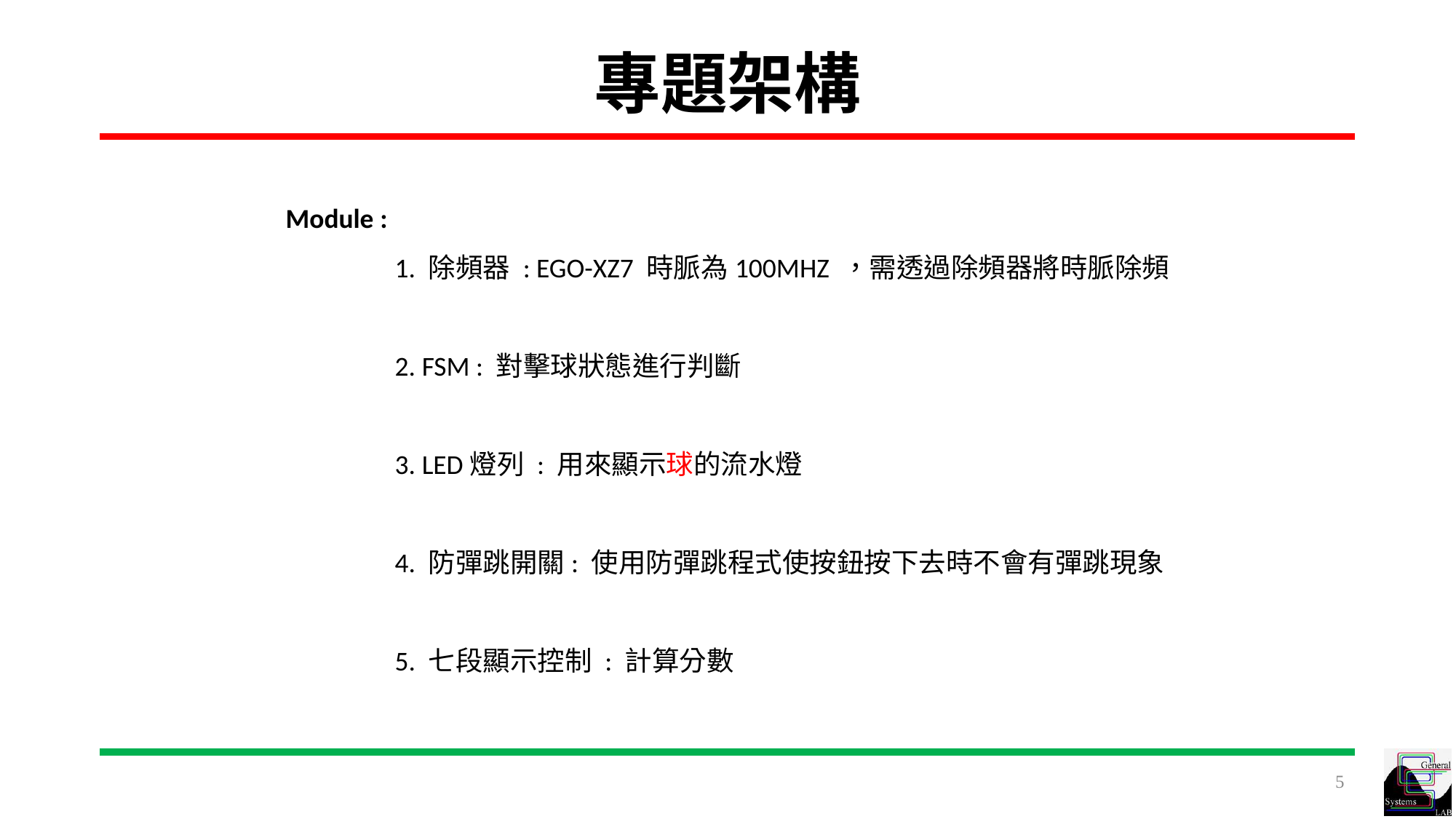

# 專題架構
Module :
	1. 除頻器 : EGO-XZ7 時脈為100MHZ ，需透過除頻器將時脈除頻

	2. FSM : 對擊球狀態進行判斷

	3. LED燈列 : 用來顯示球的流水燈

4. 防彈跳開關: 使用防彈跳程式使按鈕按下去時不會有彈跳現象

5. 七段顯示控制 : 計算分數

5